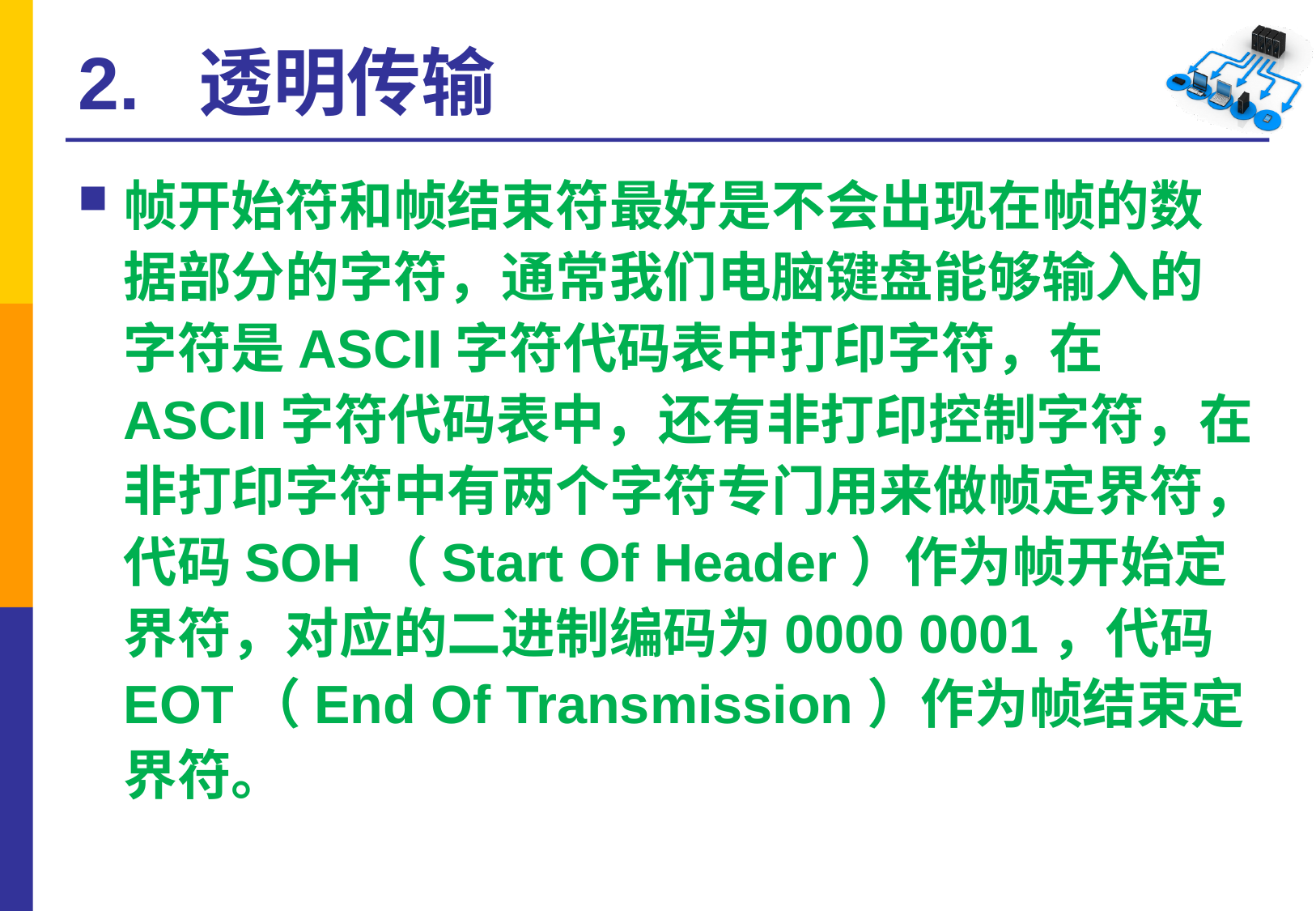

# 2.  透明传输
帧开始符和帧结束符最好是不会出现在帧的数据部分的字符，通常我们电脑键盘能够输入的字符是ASCII字符代码表中打印字符，在ASCII字符代码表中，还有非打印控制字符，在非打印字符中有两个字符专门用来做帧定界符，代码SOH（Start Of Header）作为帧开始定界符，对应的二进制编码为0000 0001，代码EOT（End Of Transmission）作为帧结束定界符。